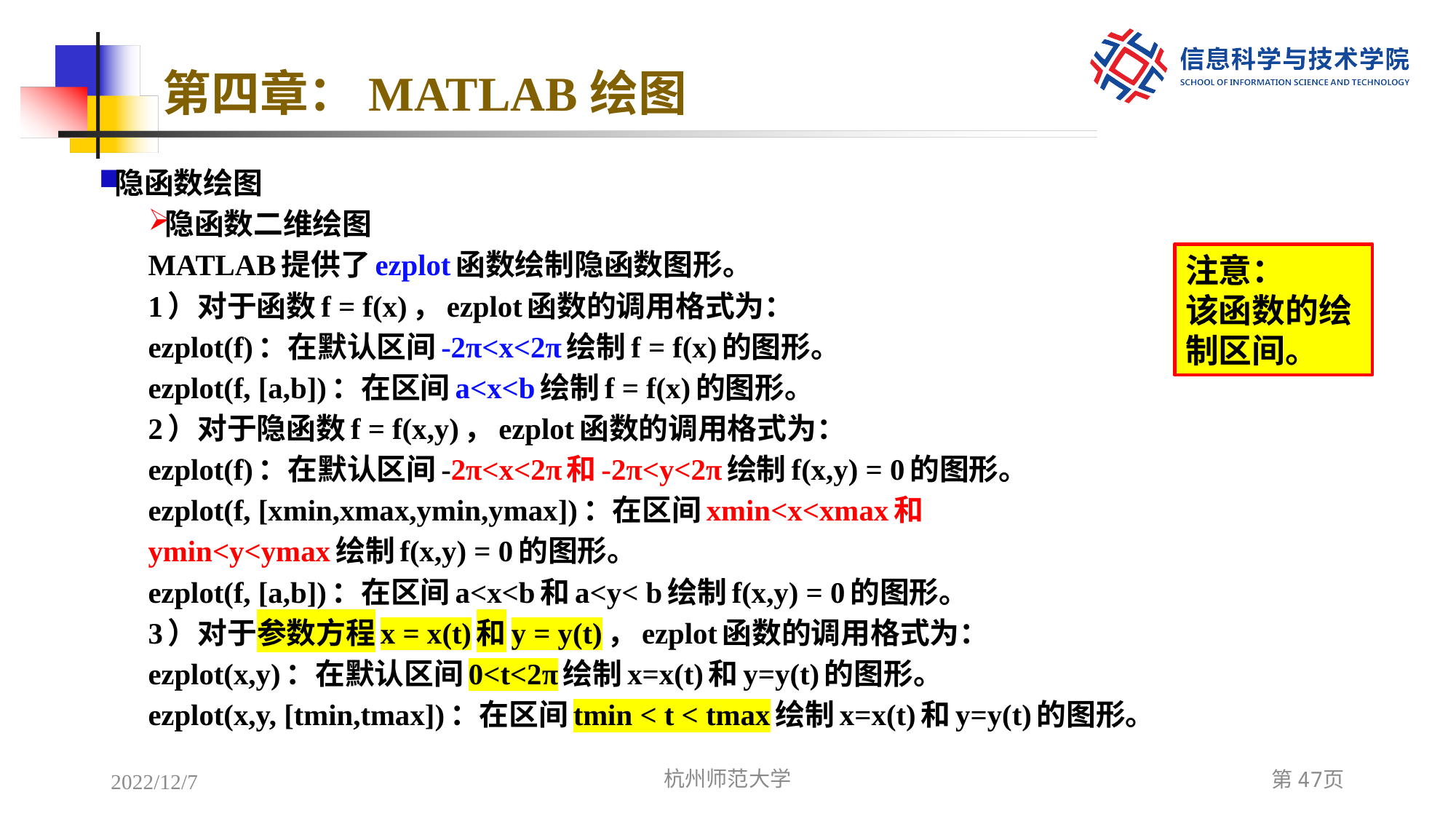

# 第四章：MATLAB绘图
隐函数绘图
隐函数二维绘图
MATLAB提供了ezplot函数绘制隐函数图形。
1）对于函数f = f(x)，ezplot函数的调用格式为：
ezplot(f)：在默认区间-2π<x<2π绘制f = f(x)的图形。
ezplot(f, [a,b])：在区间a<x<b绘制f = f(x)的图形。
2）对于隐函数f = f(x,y)，ezplot函数的调用格式为：
ezplot(f)：在默认区间-2π<x<2π和-2π<y<2π绘制f(x,y) = 0的图形。
ezplot(f, [xmin,xmax,ymin,ymax])：在区间xmin<x<xmax和
ymin<y<ymax绘制f(x,y) = 0的图形。
ezplot(f, [a,b])：在区间a<x<b和a<y< b绘制f(x,y) = 0的图形。
3）对于参数方程x = x(t)和y = y(t)，ezplot函数的调用格式为：
ezplot(x,y)：在默认区间0<t<2π绘制x=x(t)和y=y(t)的图形。
ezplot(x,y, [tmin,tmax])：在区间tmin < t < tmax绘制x=x(t)和y=y(t)的图形。
注意：
该函数的绘制区间。
2022/12/7
杭州师范大学
第47页